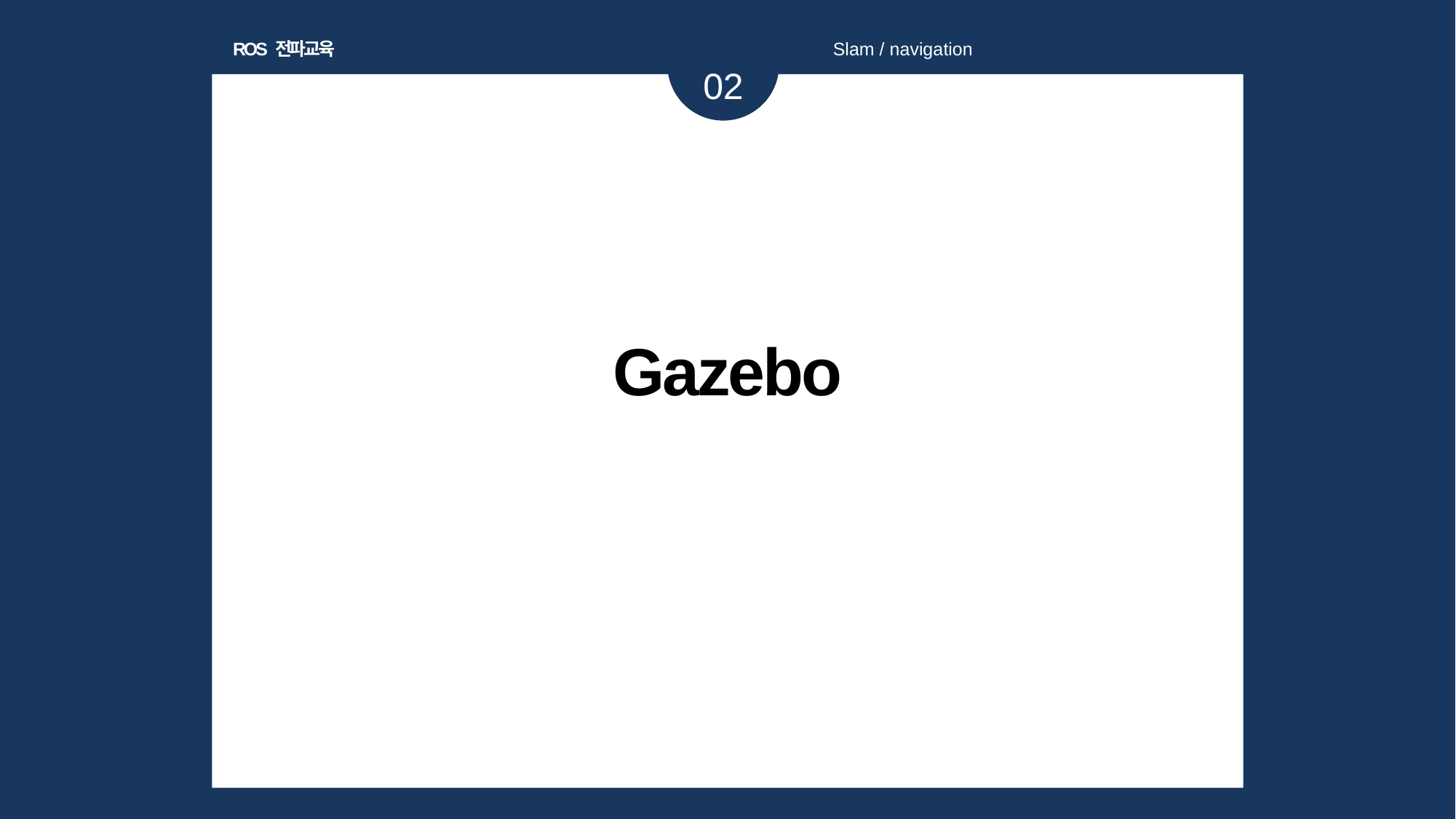

ROS 전파교육
Slam / navigation
02

Gazebo